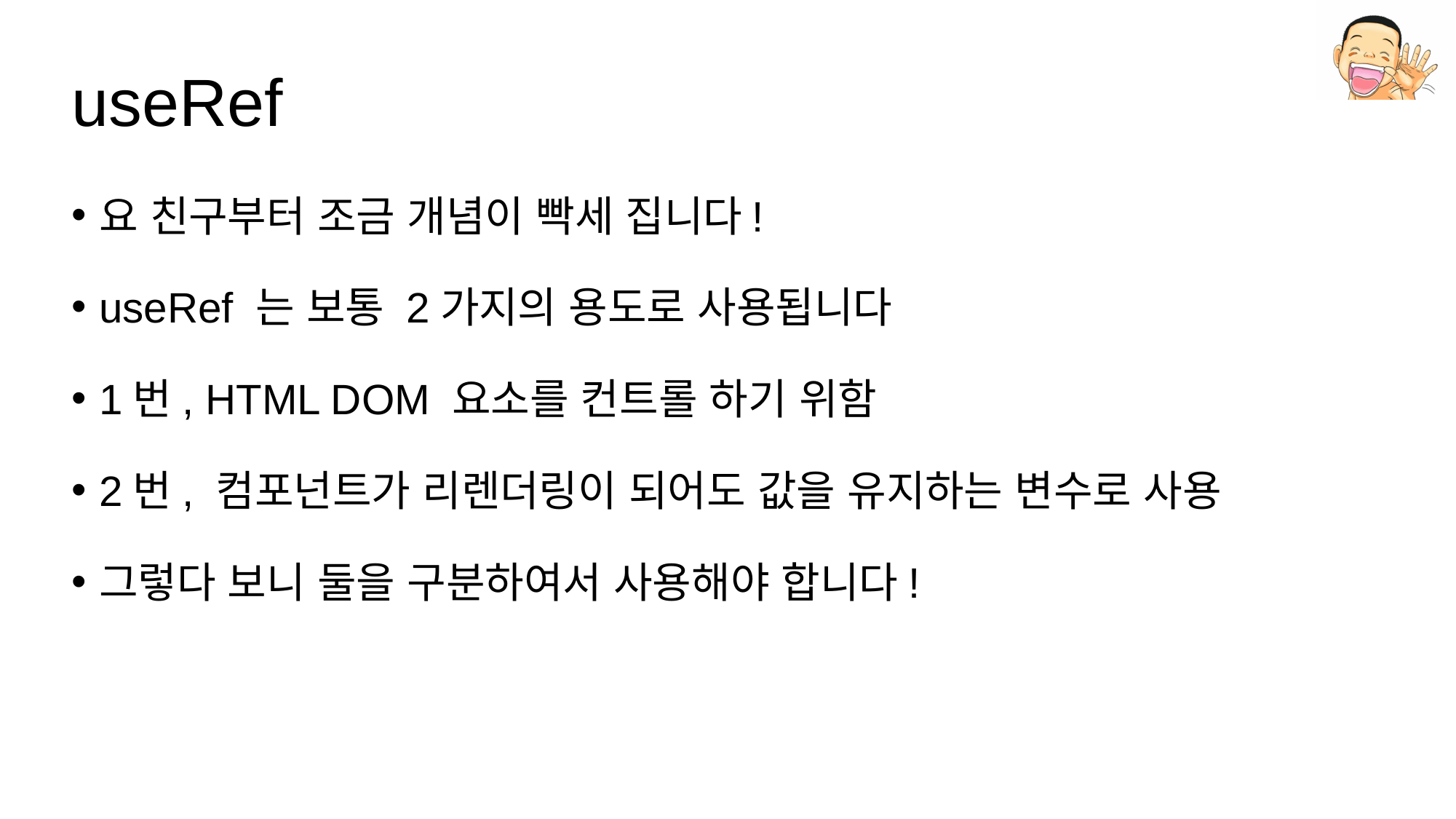

# useRef
요 친구부터 조금 개념이 빡세 집니다!
useRef 는 보통 2가지의 용도로 사용됩니다
1번, HTML DOM 요소를 컨트롤 하기 위함
2번, 컴포넌트가 리렌더링이 되어도 값을 유지하는 변수로 사용
그렇다 보니 둘을 구분하여서 사용해야 합니다!